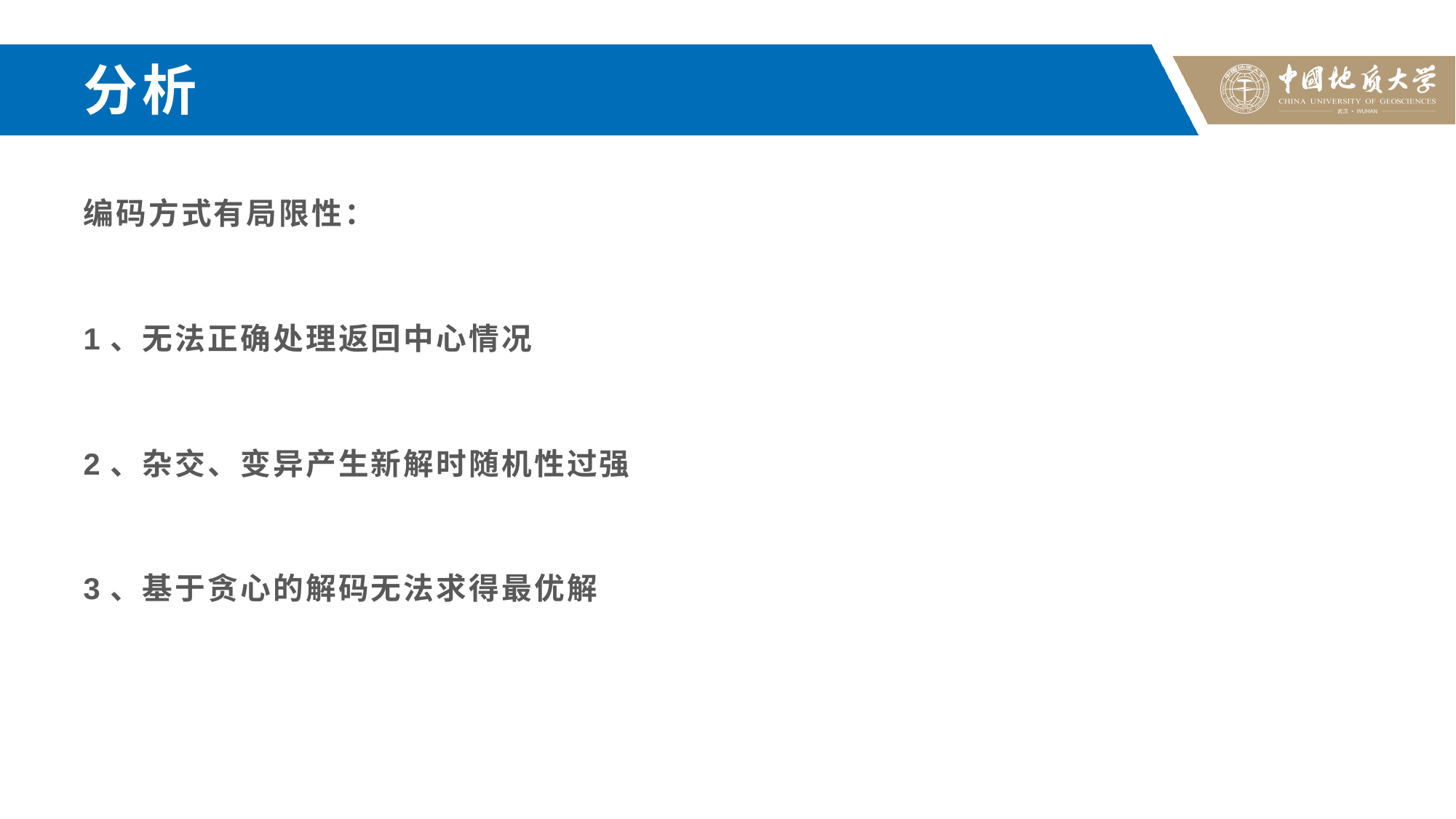

# 分析
编码方式有局限性：

1、无法正确处理返回中心情况

2、杂交、变异产生新解时随机性过强

3、基于贪心的解码无法求得最优解